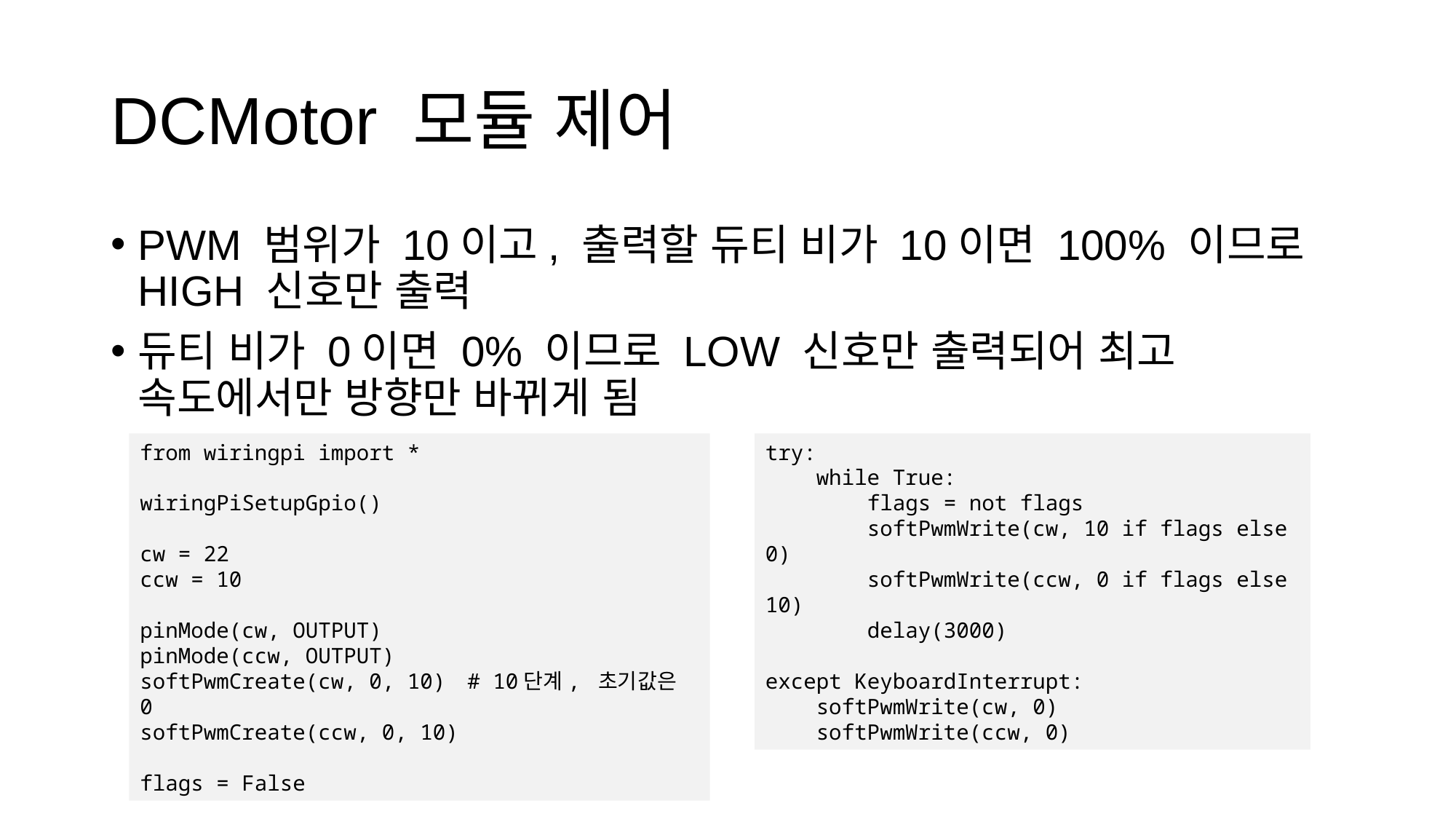

# DCMotor 모듈 제어
PWM 범위가 10이고, 출력할 듀티 비가 10이면 100% 이므로 HIGH 신호만 출력
듀티 비가 0이면 0% 이므로 LOW 신호만 출력되어 최고 속도에서만 방향만 바뀌게 됨
from wiringpi import *

wiringPiSetupGpio()

cw = 22
ccw = 10

pinMode(cw, OUTPUT)
pinMode(ccw, OUTPUT)
softPwmCreate(cw, 0, 10) 	# 10단계, 초기값은 0
softPwmCreate(ccw, 0, 10)

flags = False
try:
    while True:
        flags = not flags
        softPwmWrite(cw, 10 if flags else 0)
        softPwmWrite(ccw, 0 if flags else 10)
        delay(3000)

except KeyboardInterrupt:
    softPwmWrite(cw, 0)
    softPwmWrite(ccw, 0)